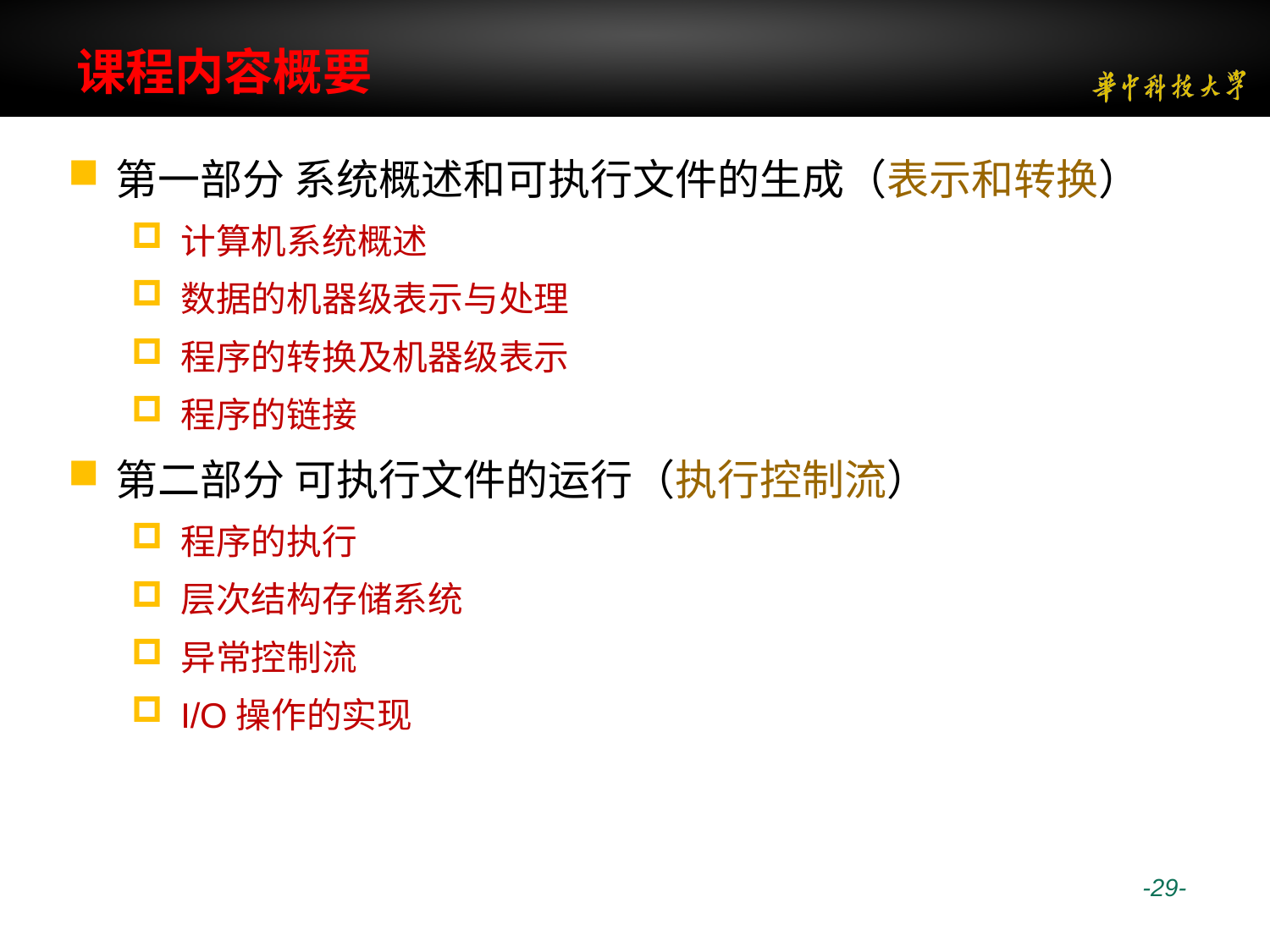

# 课程内容概要
第一部分 系统概述和可执行文件的生成（表示和转换）
计算机系统概述
数据的机器级表示与处理
程序的转换及机器级表示
程序的链接
第二部分 可执行文件的运行（执行控制流）
程序的执行
层次结构存储系统
异常控制流
I/O操作的实现

 -29-